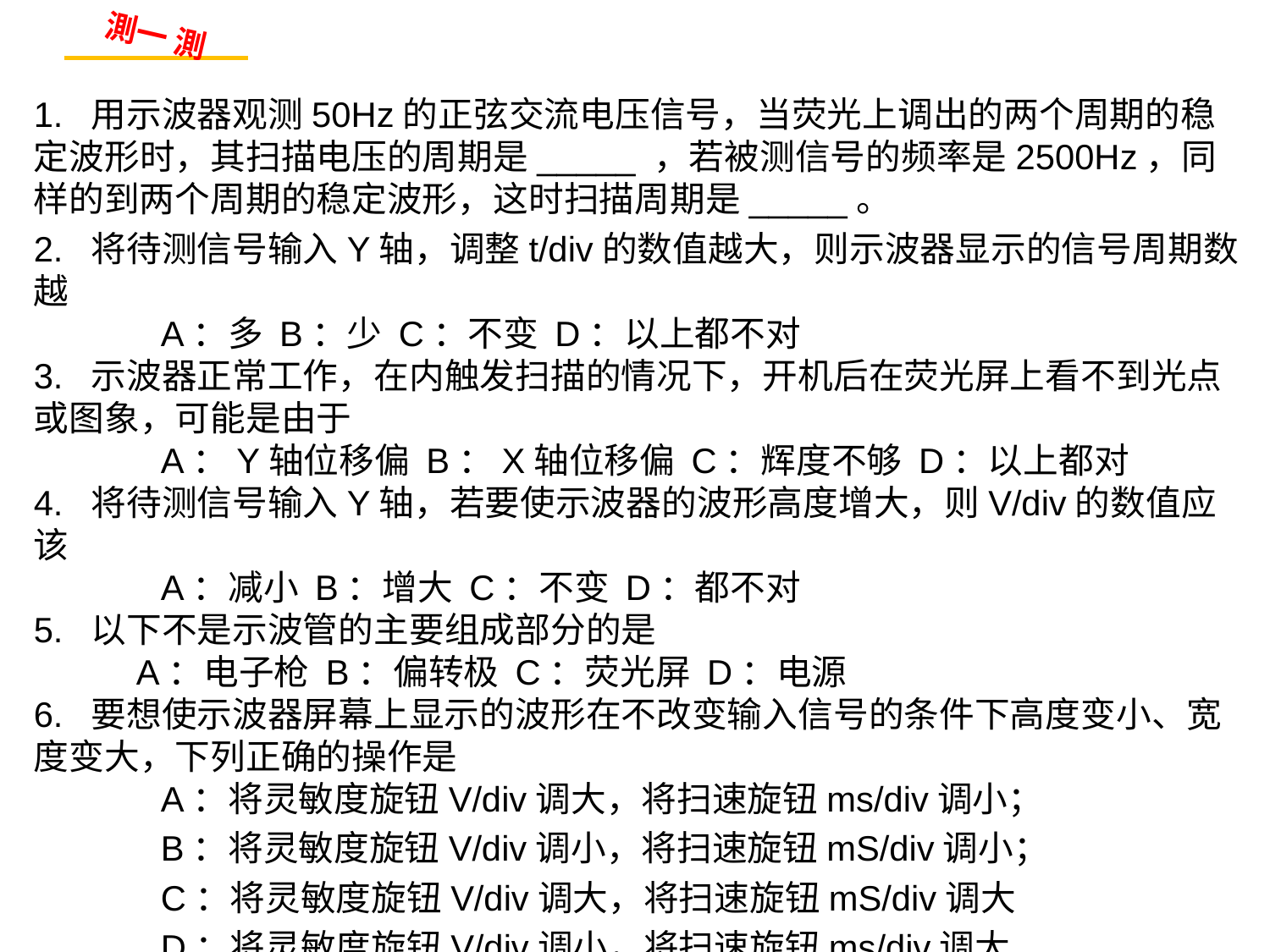

測一 測
1.  用示波器观测50Hz的正弦交流电压信号，当荧光上调出的两个周期的稳定波形时，其扫描电压的周期是_____ ，若被测信号的频率是2500Hz，同样的到两个周期的稳定波形，这时扫描周期是_____。
2.  将待测信号输入Y轴，调整t/div的数值越大，则示波器显示的信号周期数越
	A：多 B：少 C：不变 D：以上都不对
3.  示波器正常工作，在内触发扫描的情况下，开机后在荧光屏上看不到光点或图象，可能是由于
	A：Y轴位移偏 B：X轴位移偏 C：辉度不够 D：以上都对
4.  将待测信号输入Y轴，若要使示波器的波形高度增大，则V/div的数值应该
	A：减小 B：增大 C：不变 D：都不对
5.  以下不是示波管的主要组成部分的是
            A：电子枪 B：偏转极 C：荧光屏 D：电源
6.  要想使示波器屏幕上显示的波形在不改变输入信号的条件下高度变小、宽度变大，下列正确的操作是
	A：将灵敏度旋钮V/div调大，将扫速旋钮ms/div调小；
	B：将灵敏度旋钮V/div调小，将扫速旋钮mS/div调小；
	C：将灵敏度旋钮V/div调大，将扫速旋钮mS/div调大
	D：将灵敏度旋钮V/div调小，将扫速旋钮ms/div调大